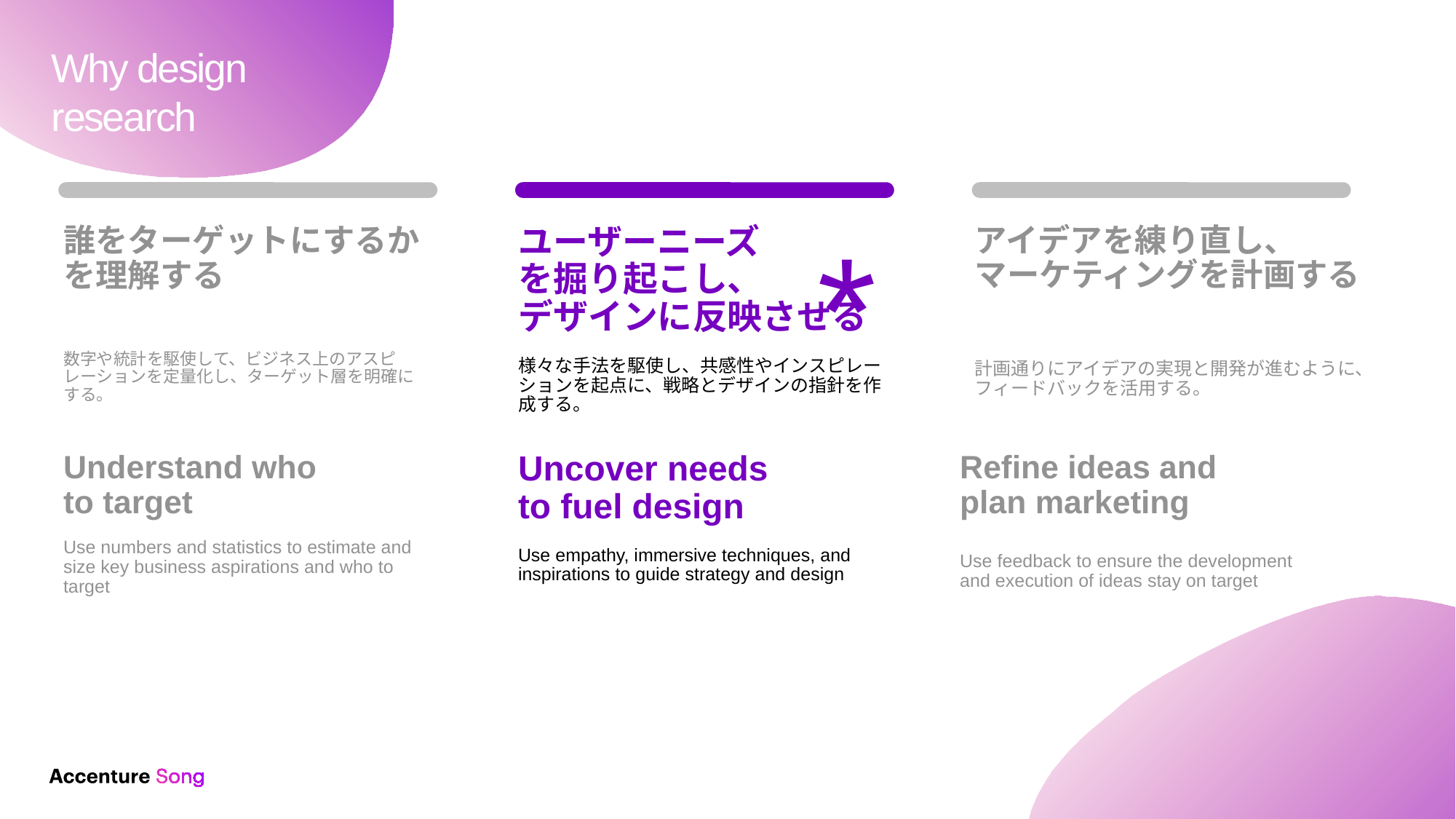

Why design research

ユーザーニーズ
を掘り起こし、
デザインに反映させる

様々な手法を駆使し、共感性やインスピレーションを起点に、戦略とデザインの指針を作成する。
アイデアを練り直し、
マーケティングを計画する

計画通りにアイデアの実現と開発が進むように、フィードバックを活用する。
誰をターゲットにするかを理解する

数字や統計を駆使して、ビジネス上のアスピレーションを定量化し、ターゲット層を明確にする。
*
Understand who
to target

Use numbers and statistics to estimate and size key business aspirations and who to target

Uncover needs
to fuel design

Use empathy, immersive techniques, and inspirations to guide strategy and design

Refine ideas and
plan marketing

Use feedback to ensure the development and execution of ideas stay on target